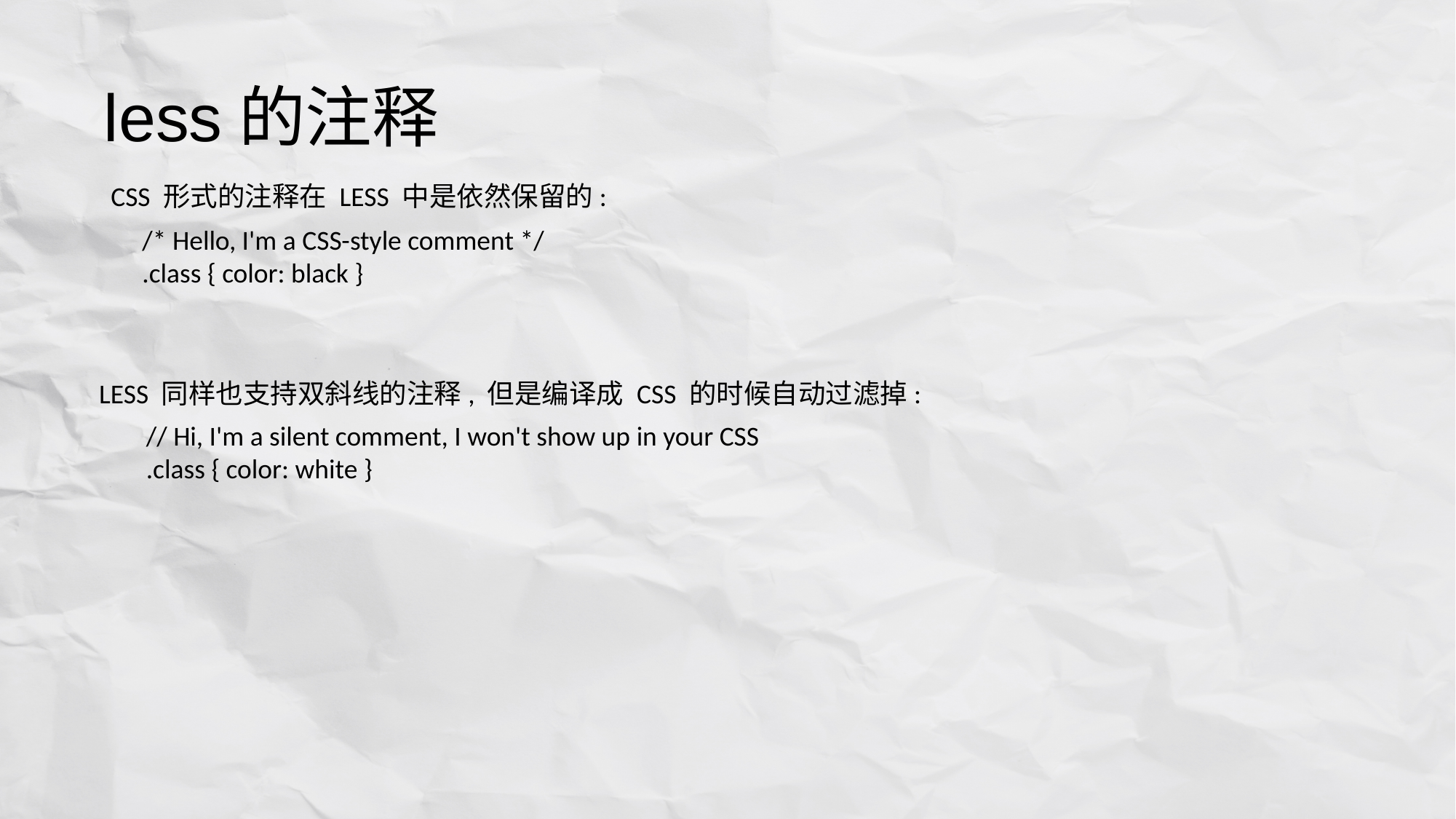

# less的注释
CSS 形式的注释在 LESS 中是依然保留的:
/* Hello, I'm a CSS-style comment */
.class { color: black }
LESS 同样也支持双斜线的注释, 但是编译成 CSS 的时候自动过滤掉:
// Hi, I'm a silent comment, I won't show up in your CSS
.class { color: white }